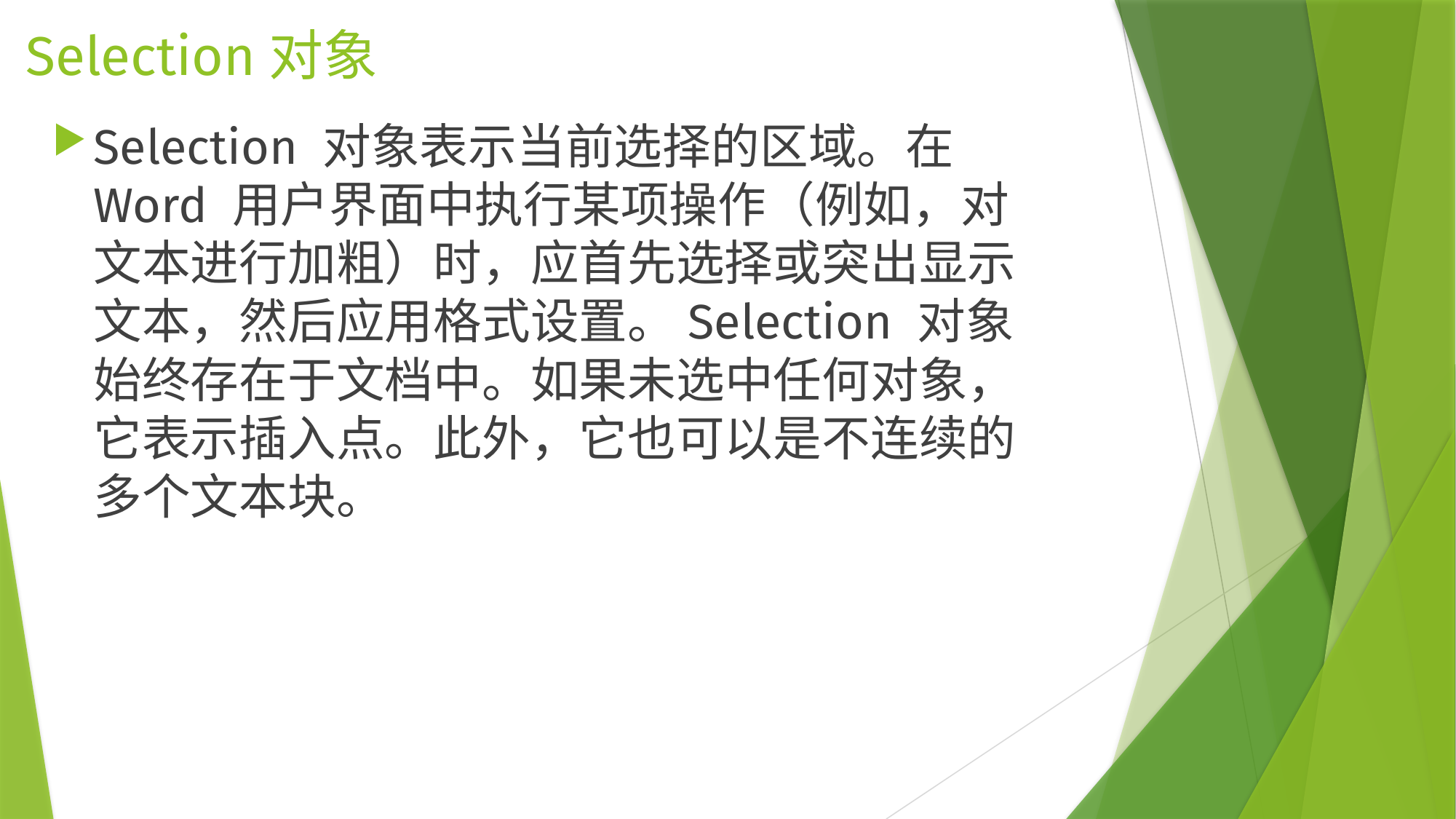

# Selection对象
Selection 对象表示当前选择的区域。在 Word 用户界面中执行某项操作（例如，对文本进行加粗）时，应首先选择或突出显示文本，然后应用格式设置。Selection 对象始终存在于文档中。如果未选中任何对象，它表示插入点。此外，它也可以是不连续的多个文本块。